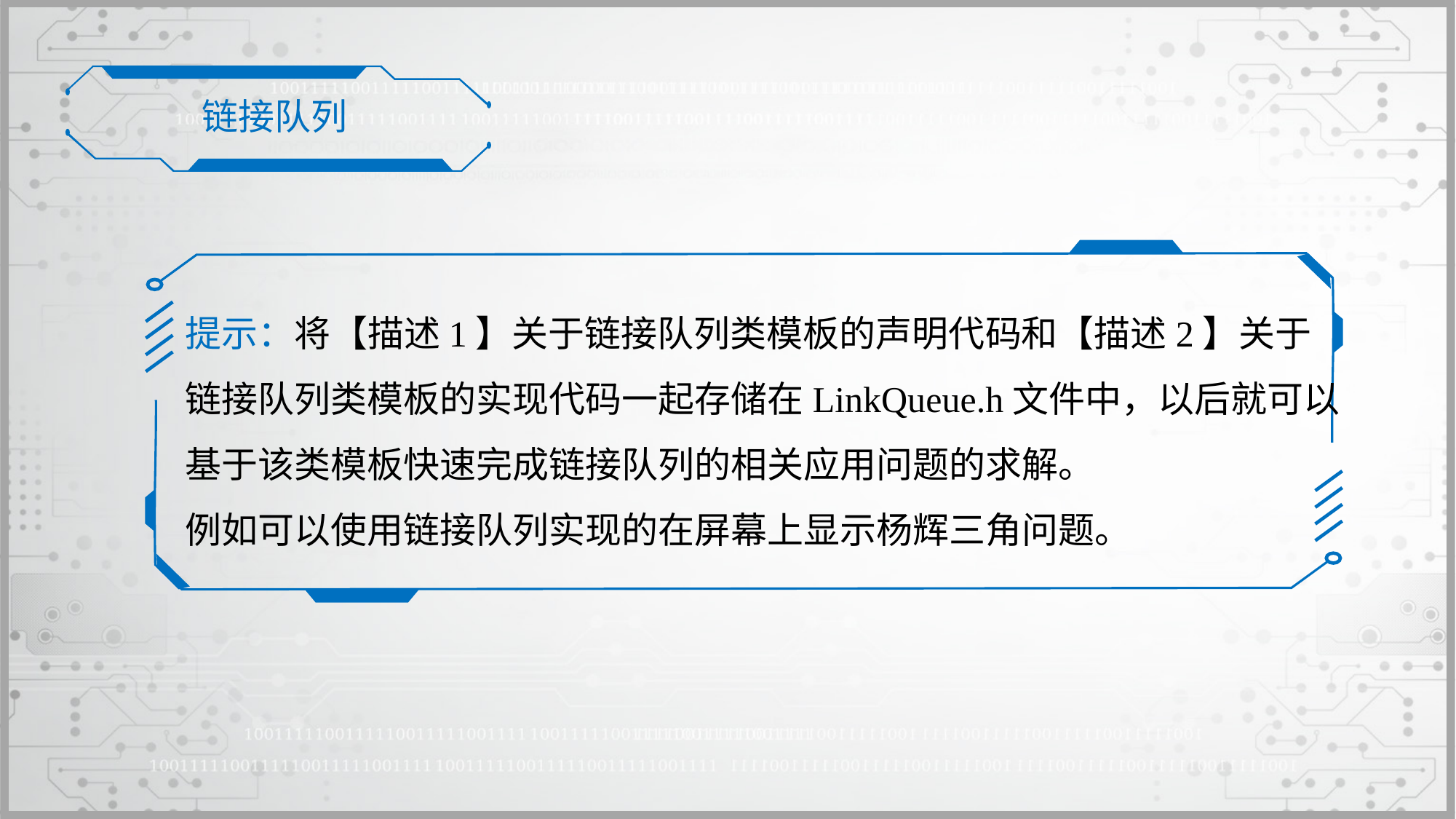

链接队列

提示：将【描述1】关于链接队列类模板的声明代码和【描述2】关于链接队列类模板的实现代码一起存储在LinkQueue.h文件中，以后就可以基于该类模板快速完成链接队列的相关应用问题的求解。
例如可以使用链接队列实现的在屏幕上显示杨辉三角问题。